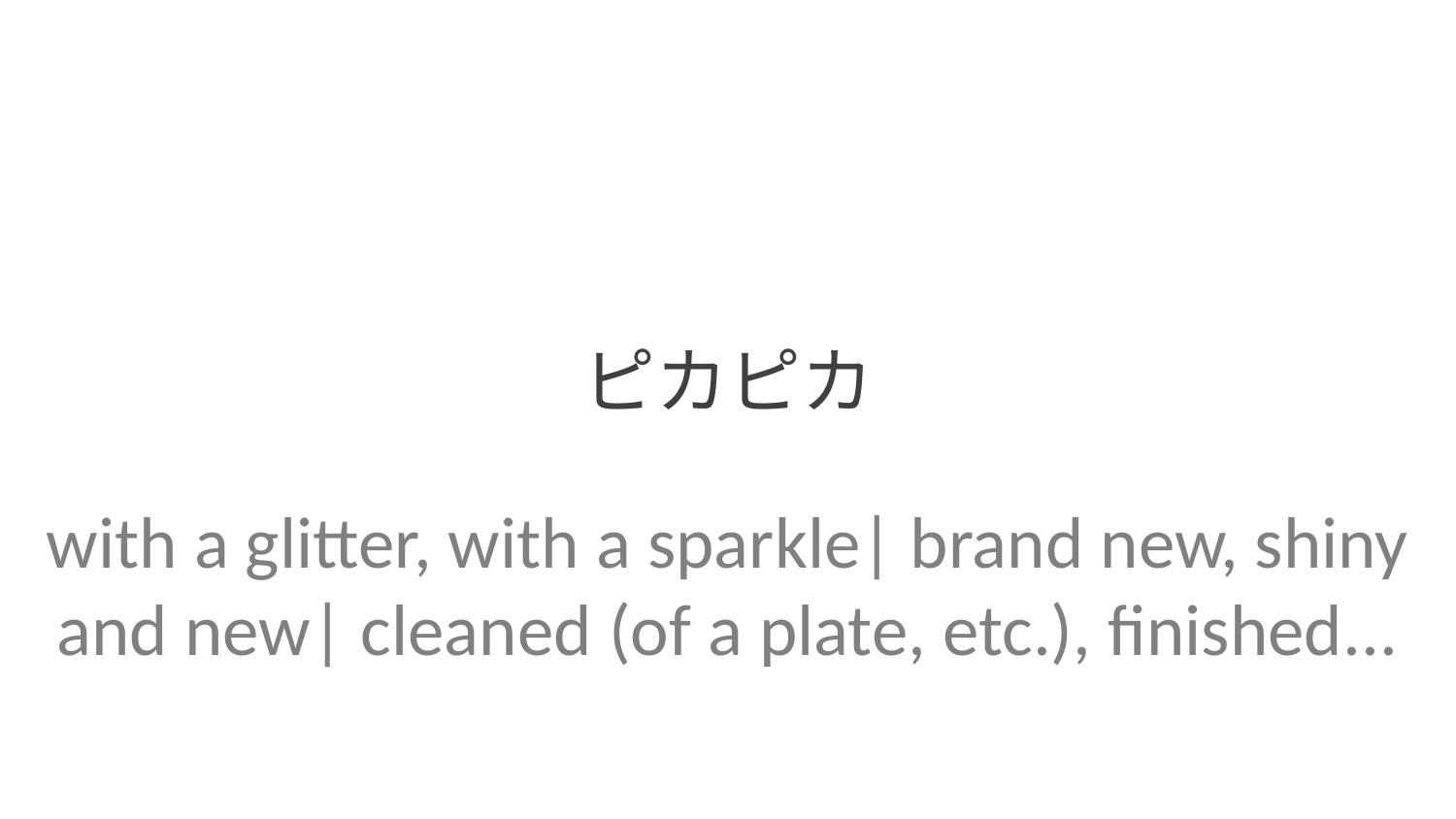

ピカピカ
with a glitter, with a sparkle| brand new, shiny and new| cleaned (of a plate, etc.), finished...